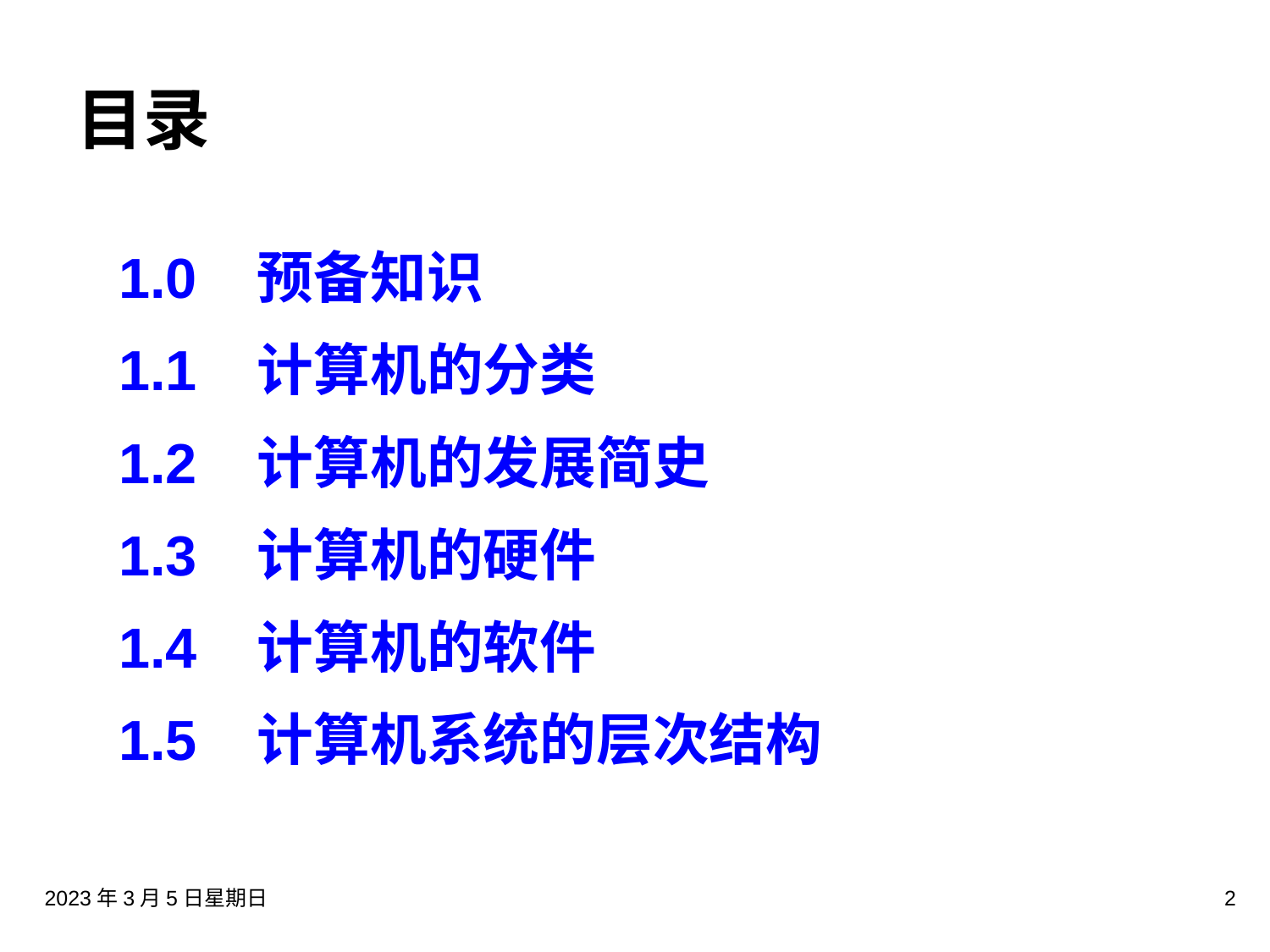

# 目录
1.0   预备知识
1.1   计算机的分类
1.2   计算机的发展简史
1.3   计算机的硬件
1.4   计算机的软件
1.5   计算机系统的层次结构
2023年3月5日星期日
2